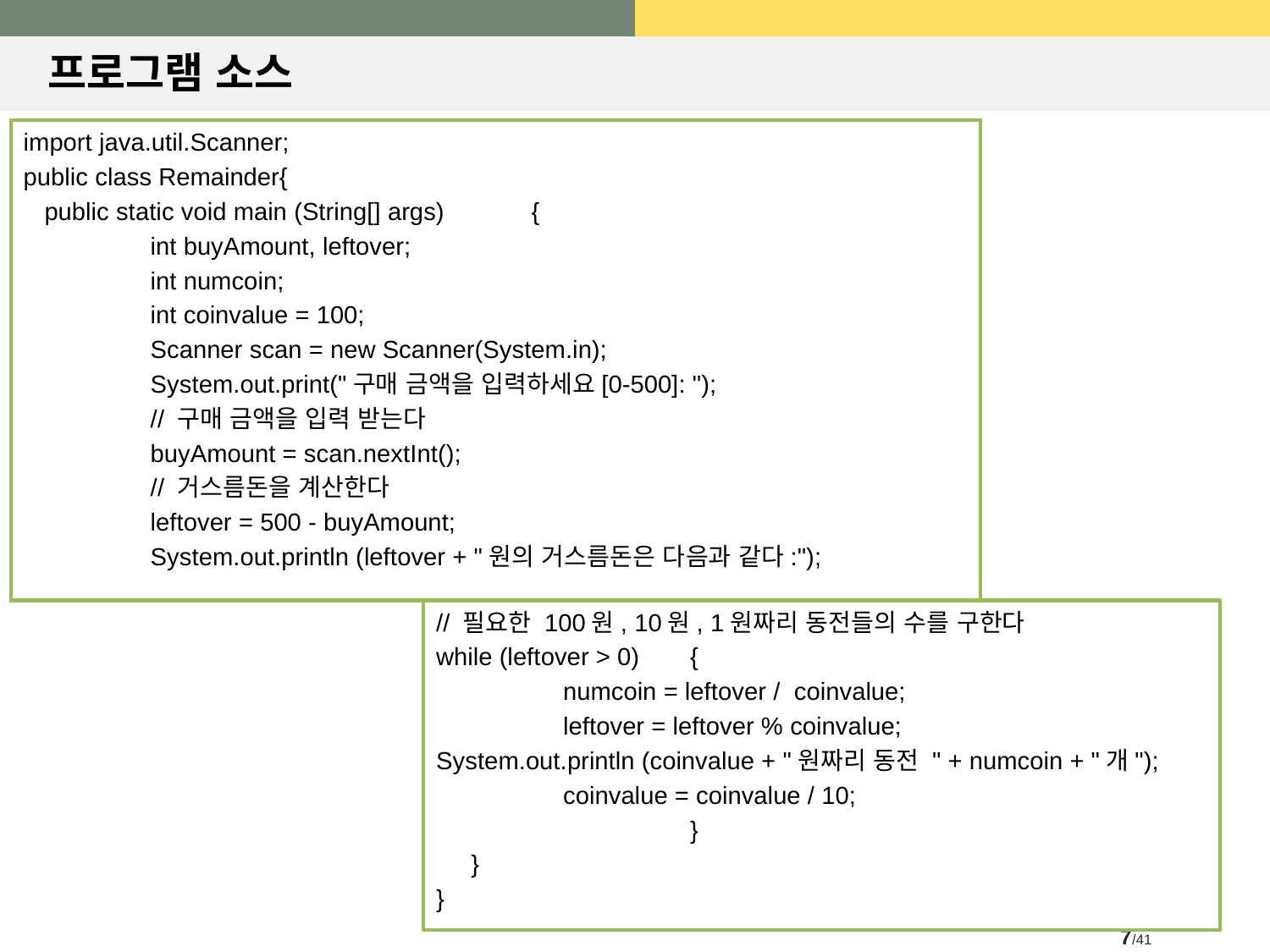

# 프로그램 소스
import java.util.Scanner;
public class Remainder{
   public static void main (String[] args)	{
	int buyAmount, leftover;
	int numcoin;
	int coinvalue = 100;
	Scanner scan = new Scanner(System.in);
	System.out.print("구매 금액을 입력하세요[0-500]: ");
	// 구매 금액을 입력 받는다
	buyAmount = scan.nextInt();
	// 거스름돈을 계산한다
	leftover = 500 - buyAmount;
	System.out.println (leftover + "원의 거스름돈은 다음과 같다:");

// 필요한 100원, 10원, 1원짜리 동전들의 수를 구한다
while (leftover > 0)	{
	numcoin = leftover /  coinvalue;
	leftover = leftover % coinvalue;
System.out.println (coinvalue + "원짜리 동전 " + numcoin + "개");
	coinvalue = coinvalue / 10;
		}
     }
}